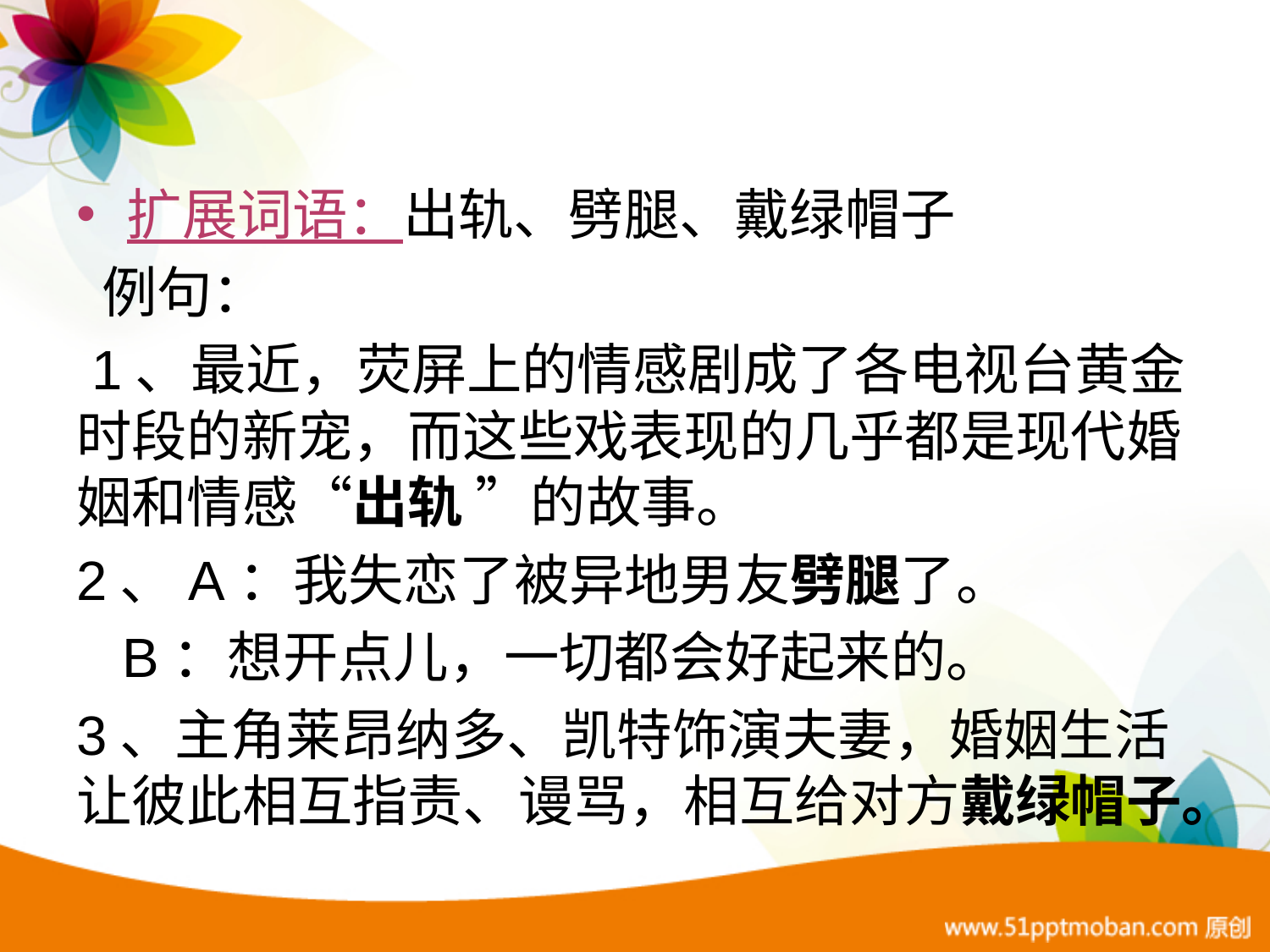

扩展词语：出轨、劈腿、戴绿帽子
 例句：
 1、最近，荧屏上的情感剧成了各电视台黄金时段的新宠，而这些戏表现的几乎都是现代婚姻和情感“出轨 ”的故事。
2、A：我失恋了被异地男友劈腿了。
   B：想开点儿，一切都会好起来的。
3、主角莱昂纳多、凯特饰演夫妻，婚姻生活让彼此相互指责、谩骂，相互给对方戴绿帽子。